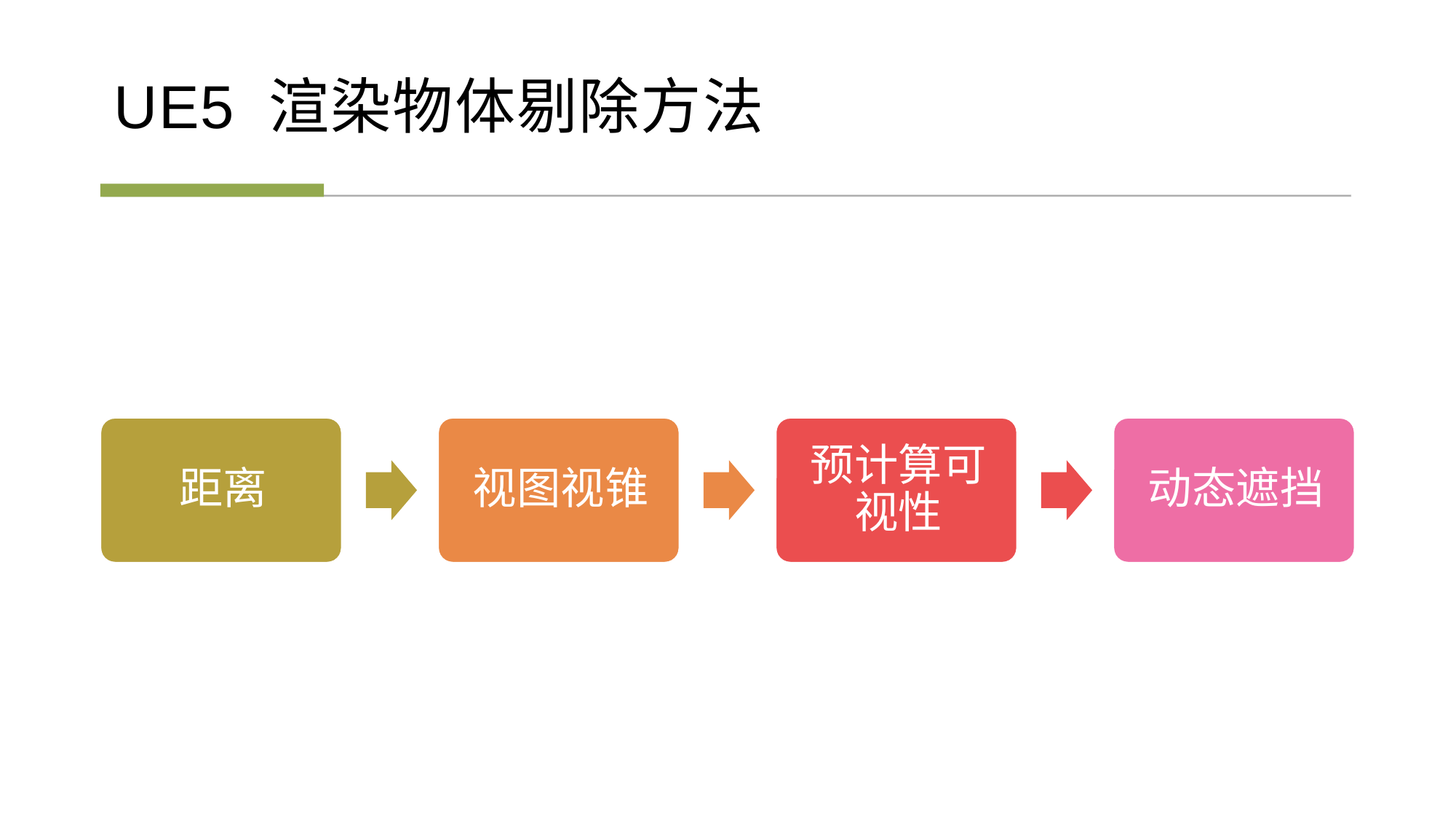

# UE5 渲染物体剔除方法

距离

视图视锥

预计算可视性

动态遮挡